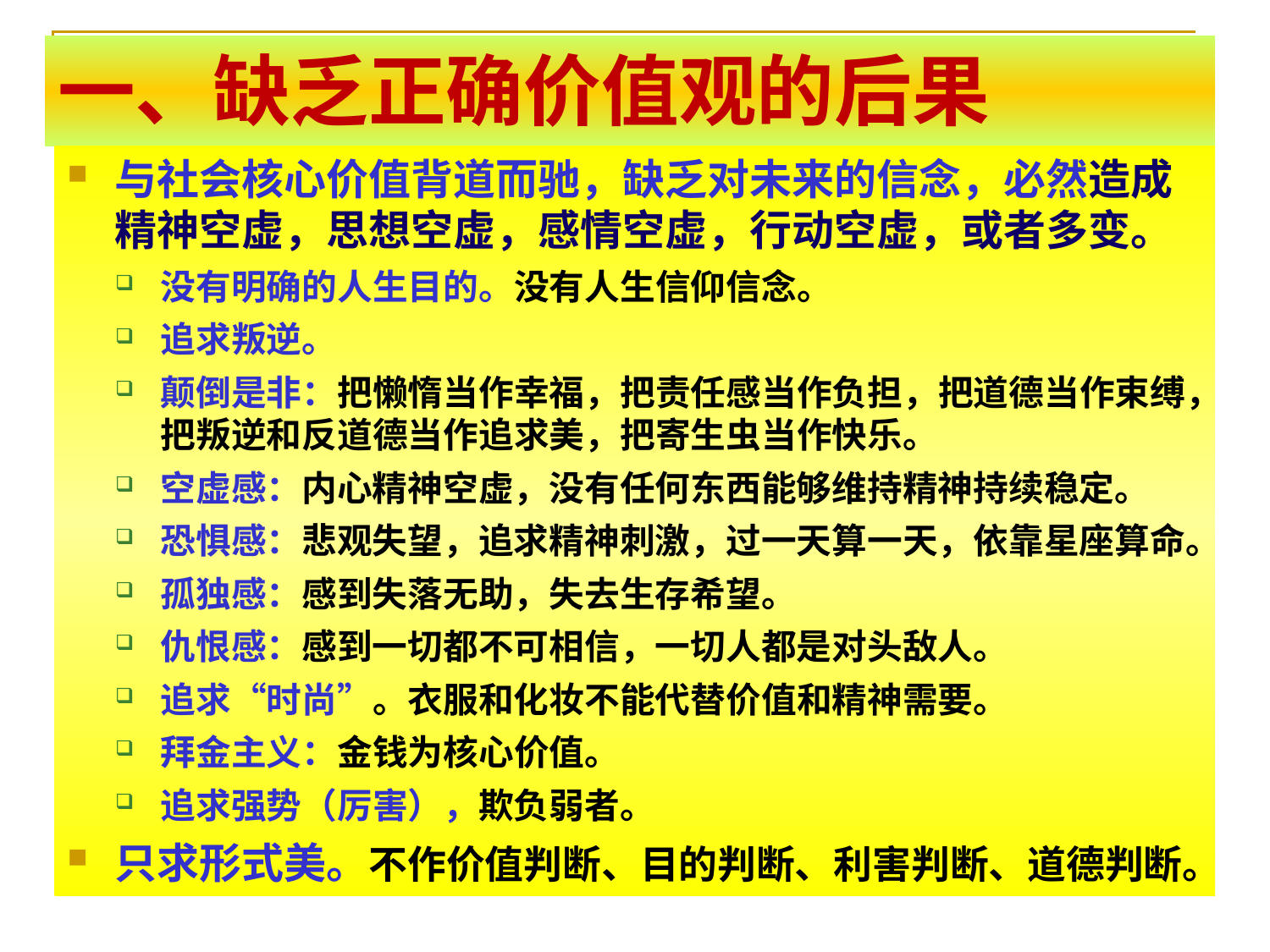

# 一、缺乏正确价值观的后果
与社会核心价值背道而驰，缺乏对未来的信念，必然造成精神空虚，思想空虚，感情空虚，行动空虚，或者多变。
没有明确的人生目的。没有人生信仰信念。
追求叛逆。
颠倒是非：把懒惰当作幸福，把责任感当作负担，把道德当作束缚，把叛逆和反道德当作追求美，把寄生虫当作快乐。
空虚感：内心精神空虚，没有任何东西能够维持精神持续稳定。
恐惧感：悲观失望，追求精神刺激，过一天算一天，依靠星座算命。
孤独感：感到失落无助，失去生存希望。
仇恨感：感到一切都不可相信，一切人都是对头敌人。
追求“时尚”。衣服和化妆不能代替价值和精神需要。
拜金主义：金钱为核心价值。
追求强势（厉害），欺负弱者。
只求形式美。不作价值判断、目的判断、利害判断、道德判断。

65